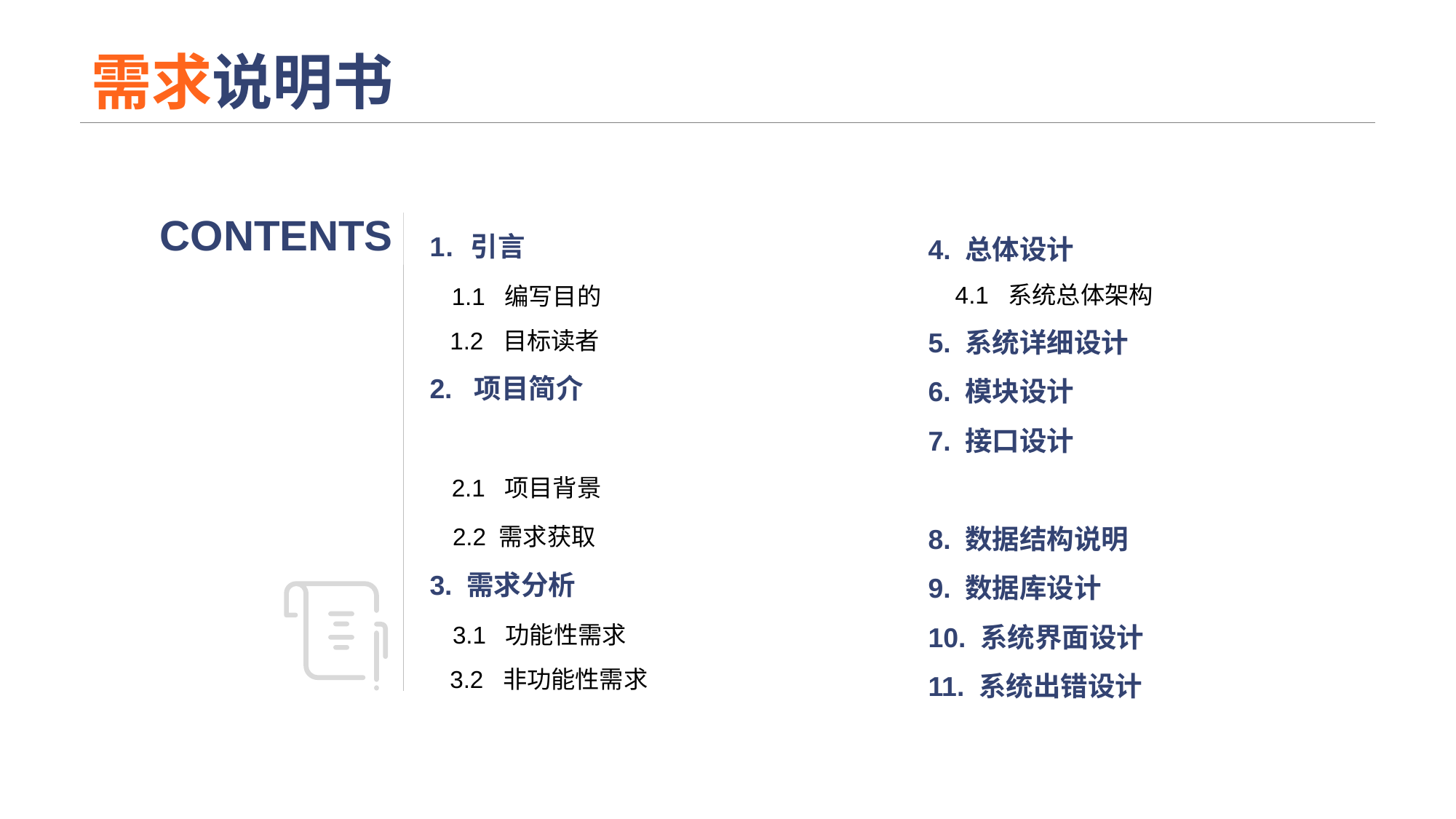

# 需求说明书
CONTENTS
引言
   1.1  编写目的
   1.2  目标读者
2.  项目简介
   2.1  项目背景
   2.2 需求获取
3. 需求分析
   3.1  功能性需求
   3.2  非功能性需求

4. 总体设计
    4.1  系统总体架构
5. 系统详细设计
6. 模块设计
7. 接口设计
8. 数据结构说明
9. 数据库设计
10. 系统界面设计
11. 系统出错设计